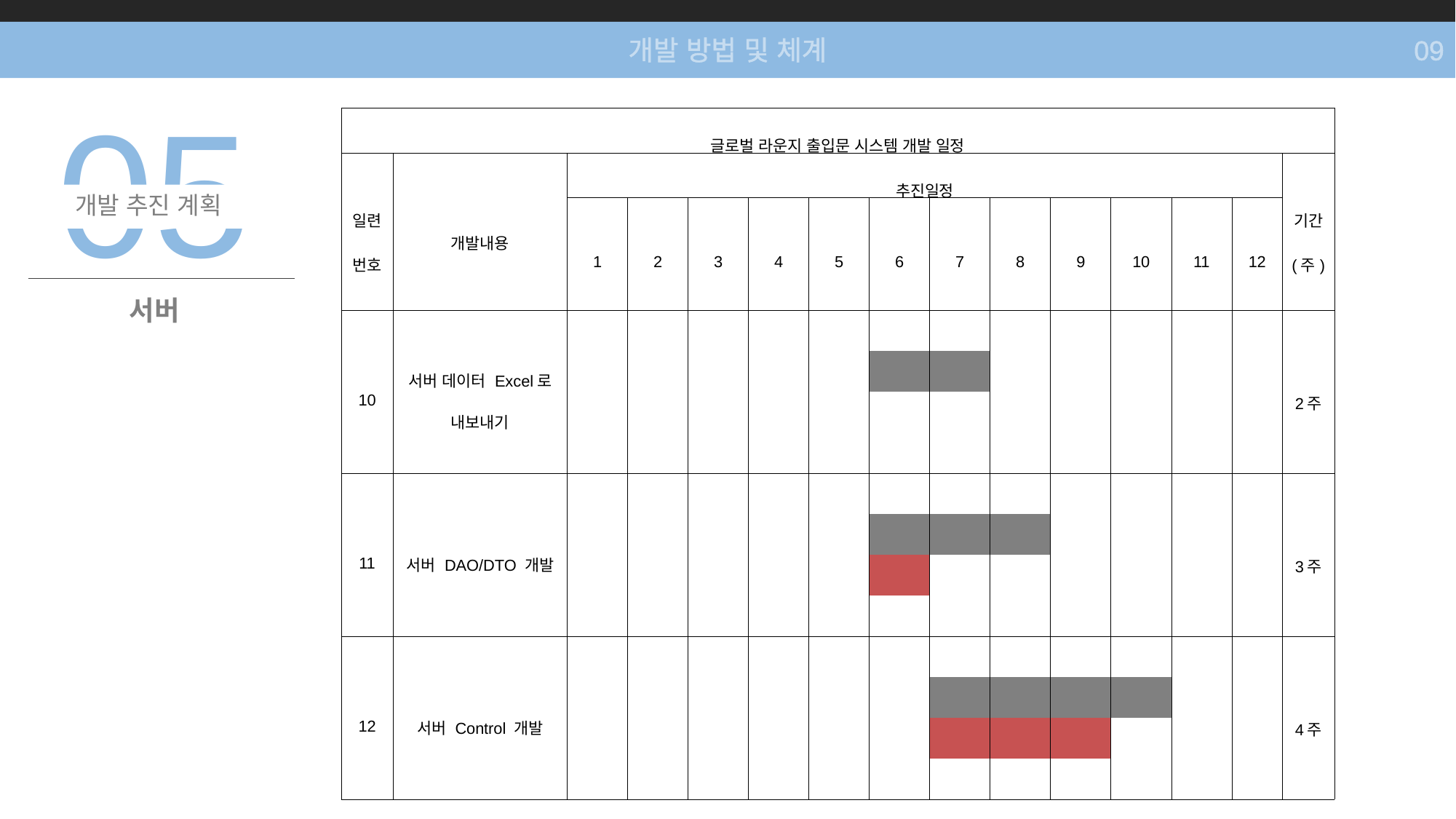

개발 방법 및 체계
09
05
개발 추진 계획

| 글로벌 라운지 출입문 시스템 개발 일정 |  |  |  |  |  |  |  |  |  |  |  |  |  |  |  |  |  |  |  |  |  |  |  |  |  |  |
| --- | --- | --- | --- | --- | --- | --- | --- | --- | --- | --- | --- | --- | --- | --- | --- | --- | --- | --- | --- | --- | --- | --- | --- | --- | --- | --- |
| 일련 번호 | 개발내용 | 추진일정 |  |  |  |  |  |  |  |  |  |  |  |  |  |  |  |  |  |  |  |  |  |  |  | 기간 (주) |
|  |  | 1 |  | 2 |  | 3 |  | 4 |  | 5 |  | 6 |  | 7 |  | 8 |  | 9 |  | 10 |  | 11 |  | 12 |  |  |
| 10 | 서버 데이터 Excel로 내보내기 |  |  |  |  |  |  |  |  |  |  |  |  |  |  |  |  |  |  |  |  |  |  |  |  | 2주 |
|  |  |  |  |  |  |  |  |  |  |  |  |  |  |  |  |  |  |  |  |  |  |  |  |  |  |  |
|  |  |  |  |  |  |  |  |  |  |  |  |  |  |  |  |  |  |  |  |  |  |  |  |  |  |  |
|  |  |  |  |  |  |  |  |  |  |  |  |  |  |  |  |  |  |  |  |  |  |  |  |  |  |  |
| 11 | 서버 DAO/DTO 개발 |  |  |  |  |  |  |  |  |  |  |  |  |  |  |  |  |  |  |  |  |  |  |  |  | 3주 |
|  |  |  |  |  |  |  |  |  |  |  |  |  |  |  |  |  |  |  |  |  |  |  |  |  |  |  |
|  |  |  |  |  |  |  |  |  |  |  |  |  |  |  |  |  |  |  |  |  |  |  |  |  |  |  |
|  |  |  |  |  |  |  |  |  |  |  |  |  |  |  |  |  |  |  |  |  |  |  |  |  |  |  |
| 12 | 서버 Control 개발 |  |  |  |  |  |  |  |  |  |  |  |  |  |  |  |  |  |  |  |  |  |  |  |  | 4주 |
|  |  |  |  |  |  |  |  |  |  |  |  |  |  |  |  |  |  |  |  |  |  |  |  |  |  |  |
|  |  |  |  |  |  |  |  |  |  |  |  |  |  |  |  |  |  |  |  |  |  |  |  |  |  |  |
|  |  |  |  |  |  |  |  |  |  |  |  |  |  |  |  |  |  |  |  |  |  |  |  |  |  |  |
서버